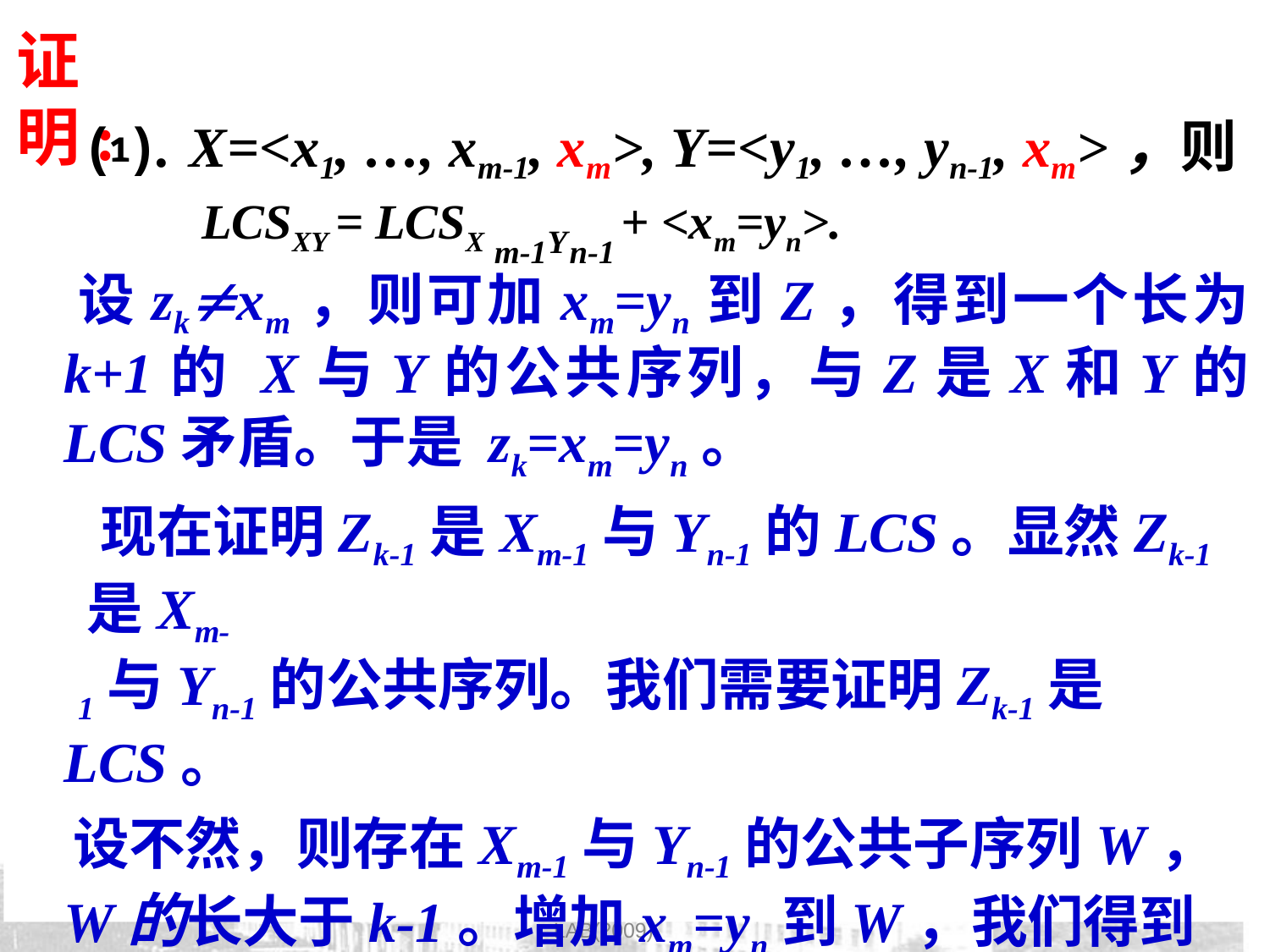

# 证明:
⑴.	X=<x1, …, xm-1, xm>, Y=<y1, …, yn-1, xm>，则
LCSXY = LCSX	+ <xm=yn>.
Y
m-1	n-1
设zk≠xm，则可加xm=yn到Z，得到一个长为k+1的 X与Y的公共序列，与Z是X和Y的LCS矛盾。于是 zk=xm=yn。
现在证明Zk-1是Xm-1与Yn-1的LCS。显然Zk-1是Xm-
1与Yn-1的公共序列。我们需要证明Zk-1是LCS。
设不然，则存在Xm-1与Yn-1的公共子序列W，W的长大于k-1。增加xm=yn到W，我们得到一个长大于k的X与Y的公共序列，与Z是LCS矛盾。于是，Zk-1是Xm-1与Yn-1的LCS.
©DKE-LAB(2009)